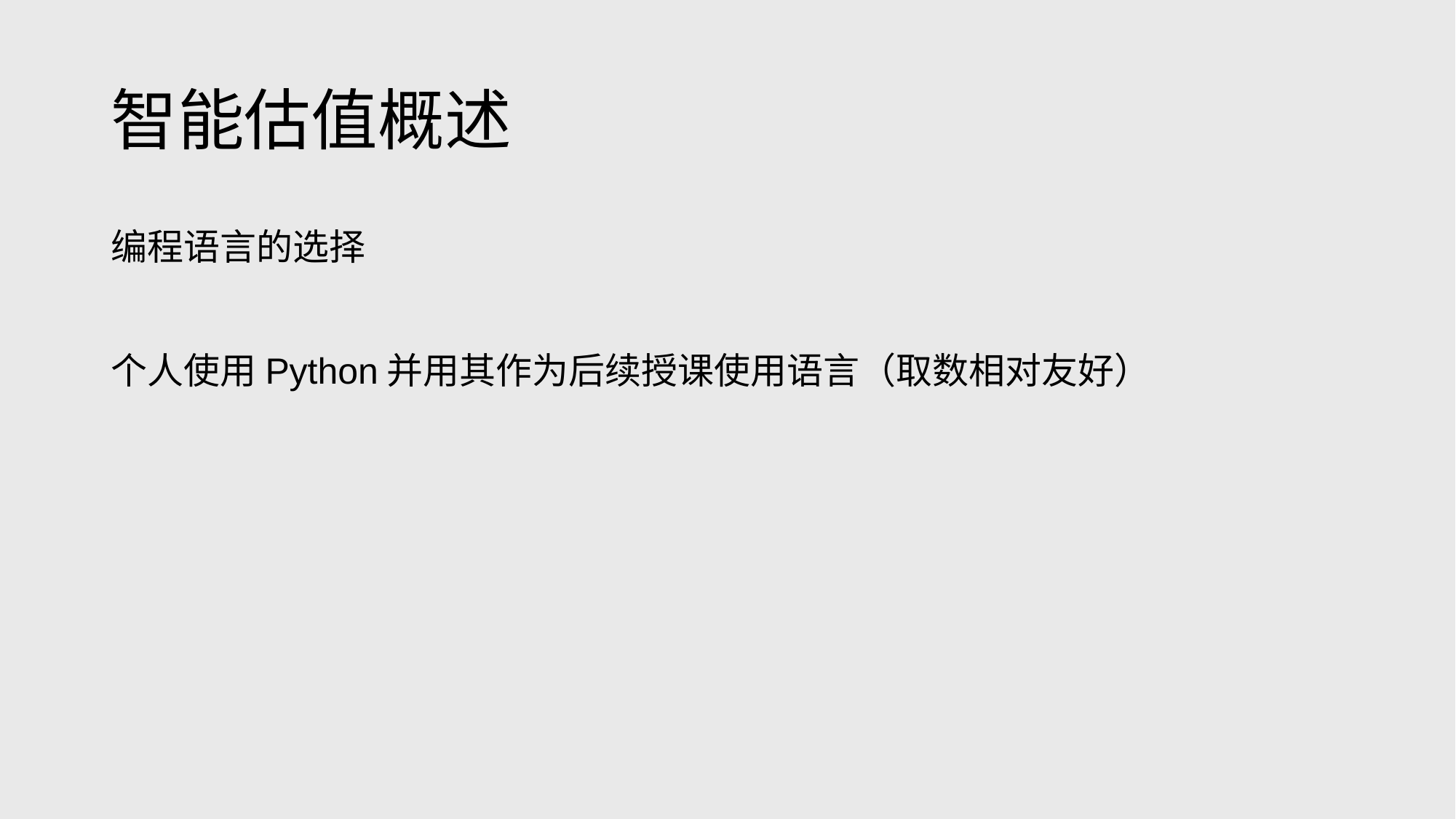

# 智能估值概述
编程语言的选择

个人使用Python并用其作为后续授课使用语言（取数相对友好）